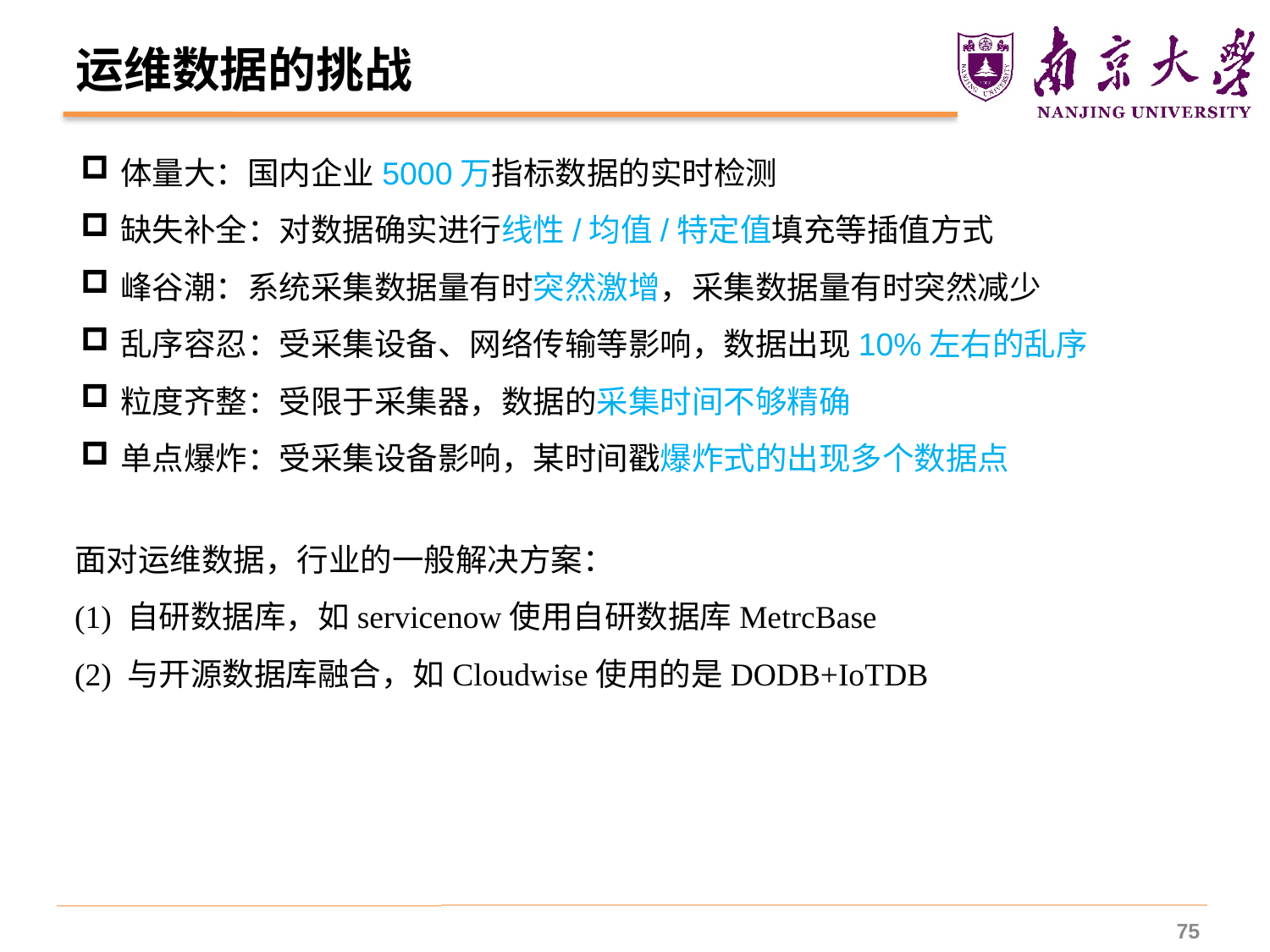

# 运维数据的挑战
体量大：国内企业5000万指标数据的实时检测
缺失补全：对数据确实进行线性/均值/特定值填充等插值方式
峰谷潮：系统采集数据量有时突然激增，采集数据量有时突然减少
乱序容忍：受采集设备、网络传输等影响，数据出现10%左右的乱序
粒度齐整：受限于采集器，数据的采集时间不够精确
单点爆炸：受采集设备影响，某时间戳爆炸式的出现多个数据点
面对运维数据，行业的一般解决方案：
(1) 自研数据库，如servicenow使用自研数据库MetrcBase
(2) 与开源数据库融合，如Cloudwise使用的是DODB+IoTDB
75